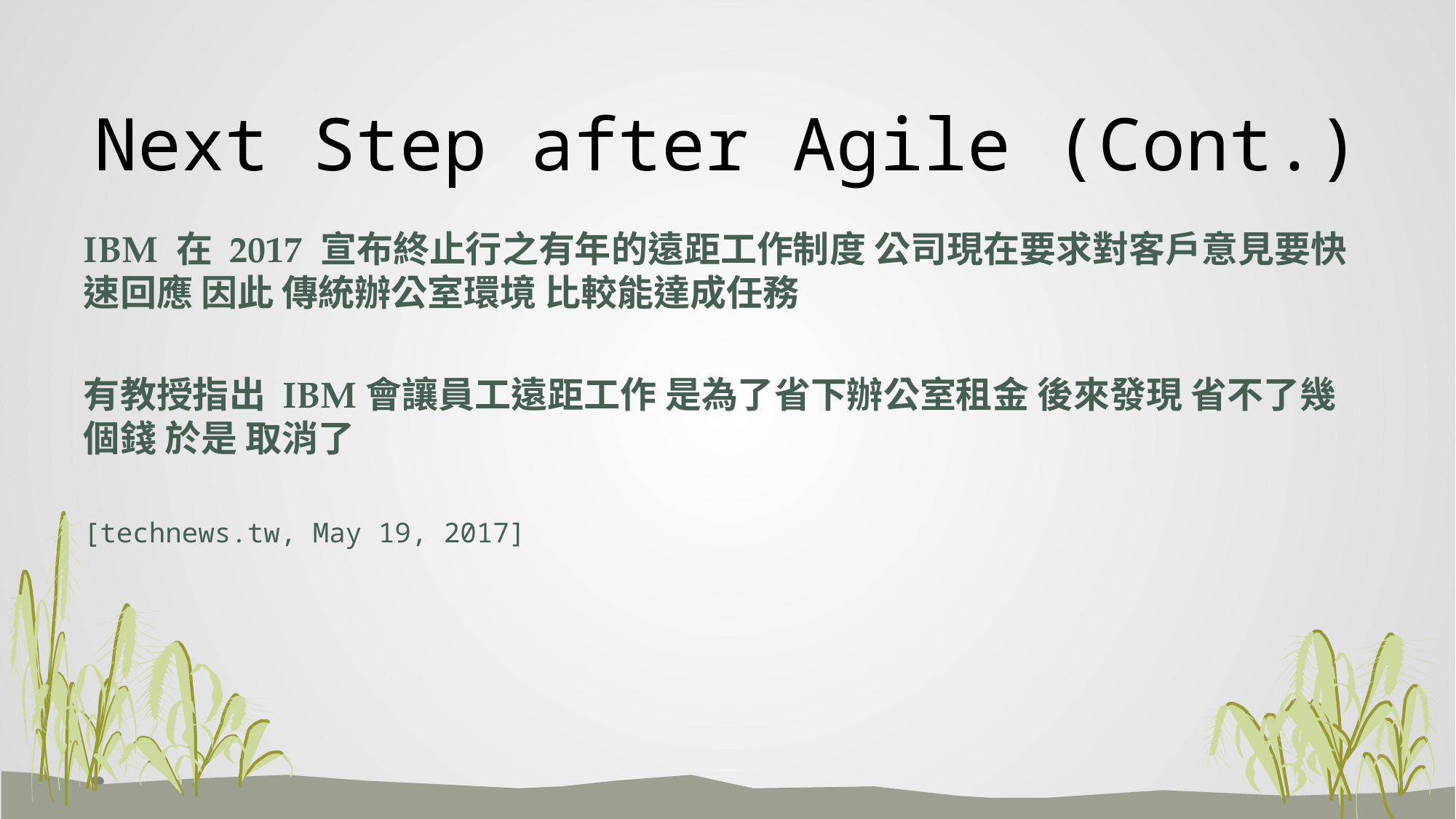

# Next Step after Agile (Cont.)
IBM 在 2017 宣布終止行之有年的遠距工作制度 公司現在要求對客戶意見要快速回應 因此 傳統辦公室環境 比較能達成任務

有教授指出 IBM會讓員工遠距工作 是為了省下辦公室租金 後來發現 省不了幾個錢 於是 取消了

[technews.tw, May 19, 2017]